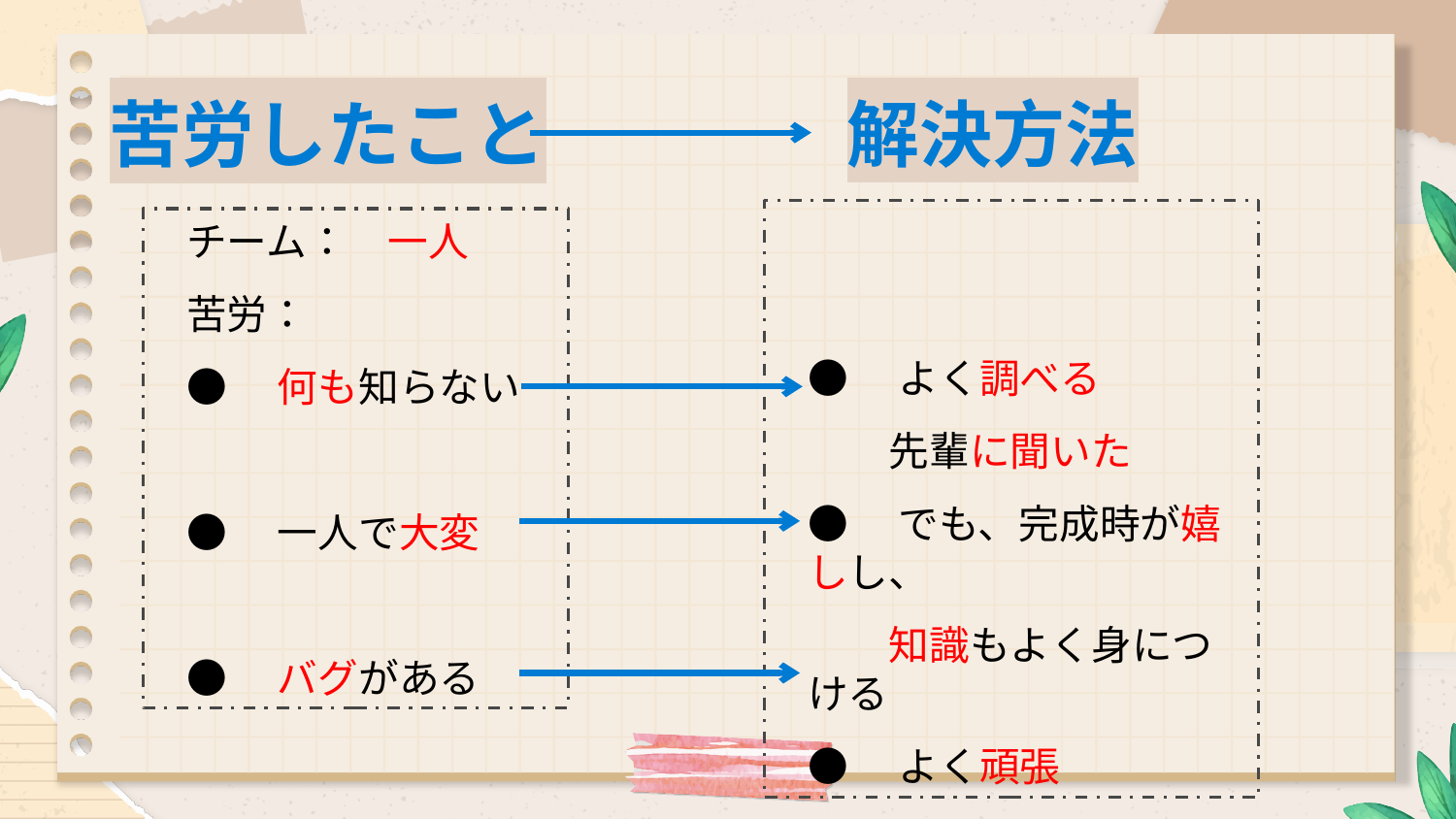

解決方法
苦労したこと

●　よく調べる
　　先輩に聞いた
●　でも、完成時が嬉しし、
　　知識もよく身につける
●　よく頑張
チーム：　一人
苦労：
●　何も知らない

●　一人で大変

●　バグがある